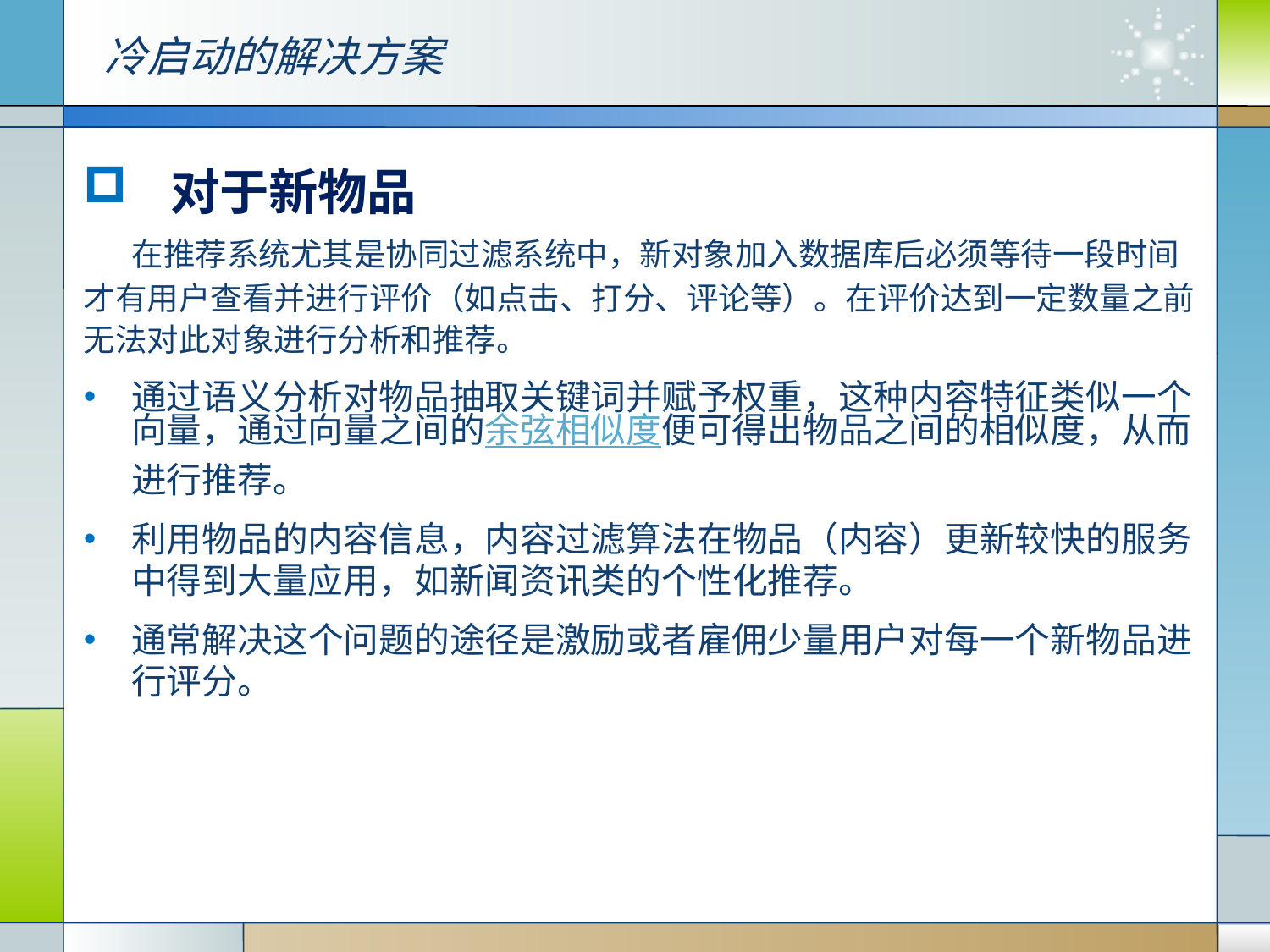

冷启动的解决方案
 对于新物品
    在推荐系统尤其是协同过滤系统中，新对象加入数据库后必须等待一段时间才有用户查看并进行评价（如点击、打分、评论等）。在评价达到一定数量之前无法对此对象进行分析和推荐。
通过语义分析对物品抽取关键词并赋予权重，这种内容特征类似一个向量，通过向量之间的余弦相似度便可得出物品之间的相似度，从而进行推荐。
利用物品的内容信息，内容过滤算法在物品（内容）更新较快的服务中得到大量应用，如新闻资讯类的个性化推荐。
通常解决这个问题的途径是激励或者雇佣少量用户对每一个新物品进行评分。